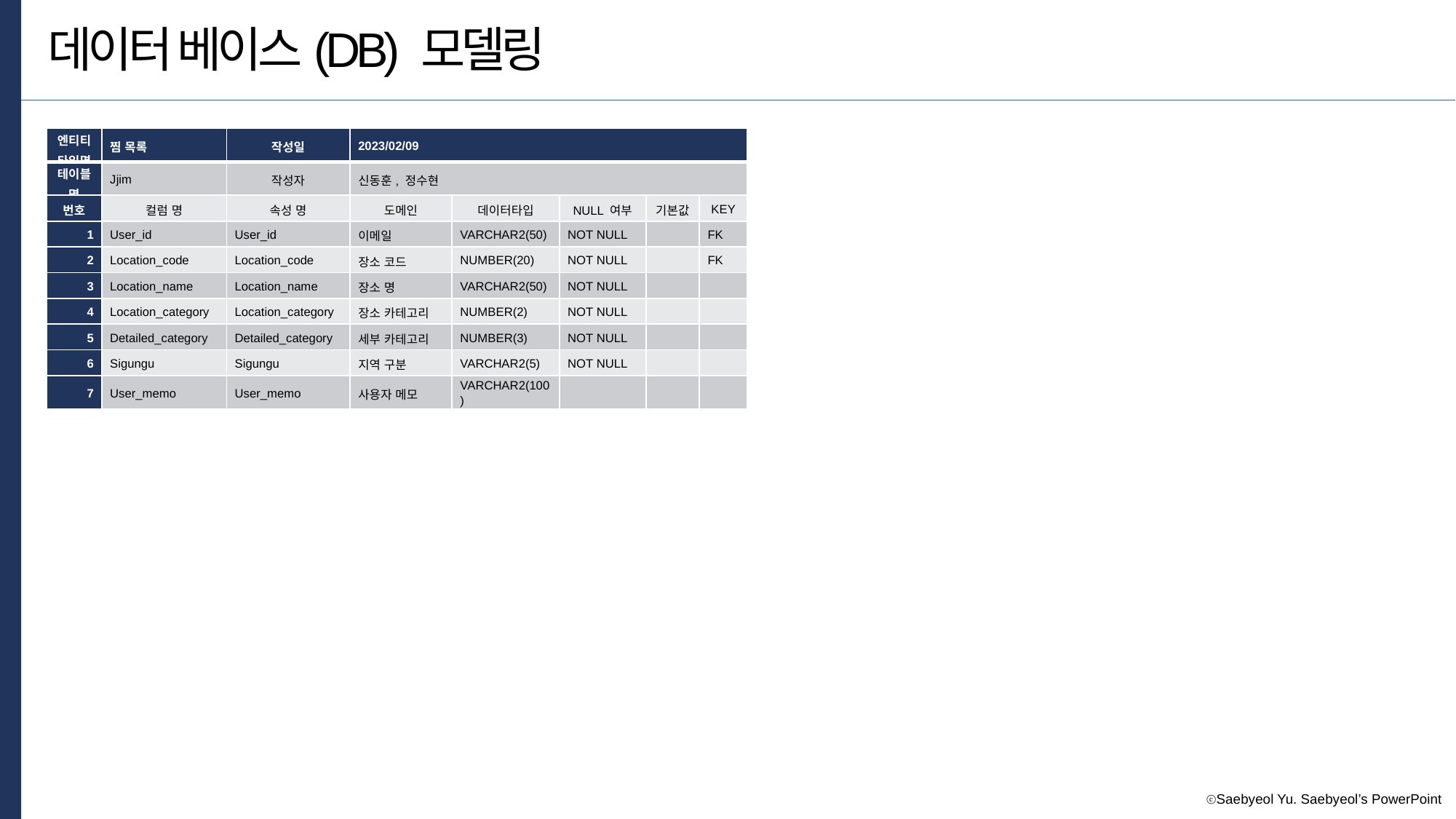

데이터 베이스(DB) 모델링
| 엔티티 타입명 | 찜 목록 | 작성일 | 2023/02/09 |  |  |  |  |
| --- | --- | --- | --- | --- | --- | --- | --- |
| 테이블명 | Jjim | 작성자 | 신동훈, 정수현 |  |  |  |  |
| 번호 | 컬럼 명 | 속성 명 | 도메인 | 데이터타입 | NULL 여부 | 기본값 | KEY |
| 1 | User\_id | User\_id | 이메일 | VARCHAR2(50) | NOT NULL |  | FK |
| 2 | Location\_code | Location\_code | 장소 코드 | NUMBER(20) | NOT NULL |  | FK |
| 3 | Location\_name | Location\_name | 장소 명 | VARCHAR2(50) | NOT NULL |  |  |
| 4 | Location\_category | Location\_category | 장소 카테고리 | NUMBER(2) | NOT NULL |  |  |
| 5 | Detailed\_category | Detailed\_category | 세부 카테고리 | NUMBER(3) | NOT NULL |  |  |
| 6 | Sigungu | Sigungu | 지역 구분 | VARCHAR2(5) | NOT NULL |  |  |
| 7 | User\_memo | User\_memo | 사용자 메모 | VARCHAR2(100) |  |  |  |